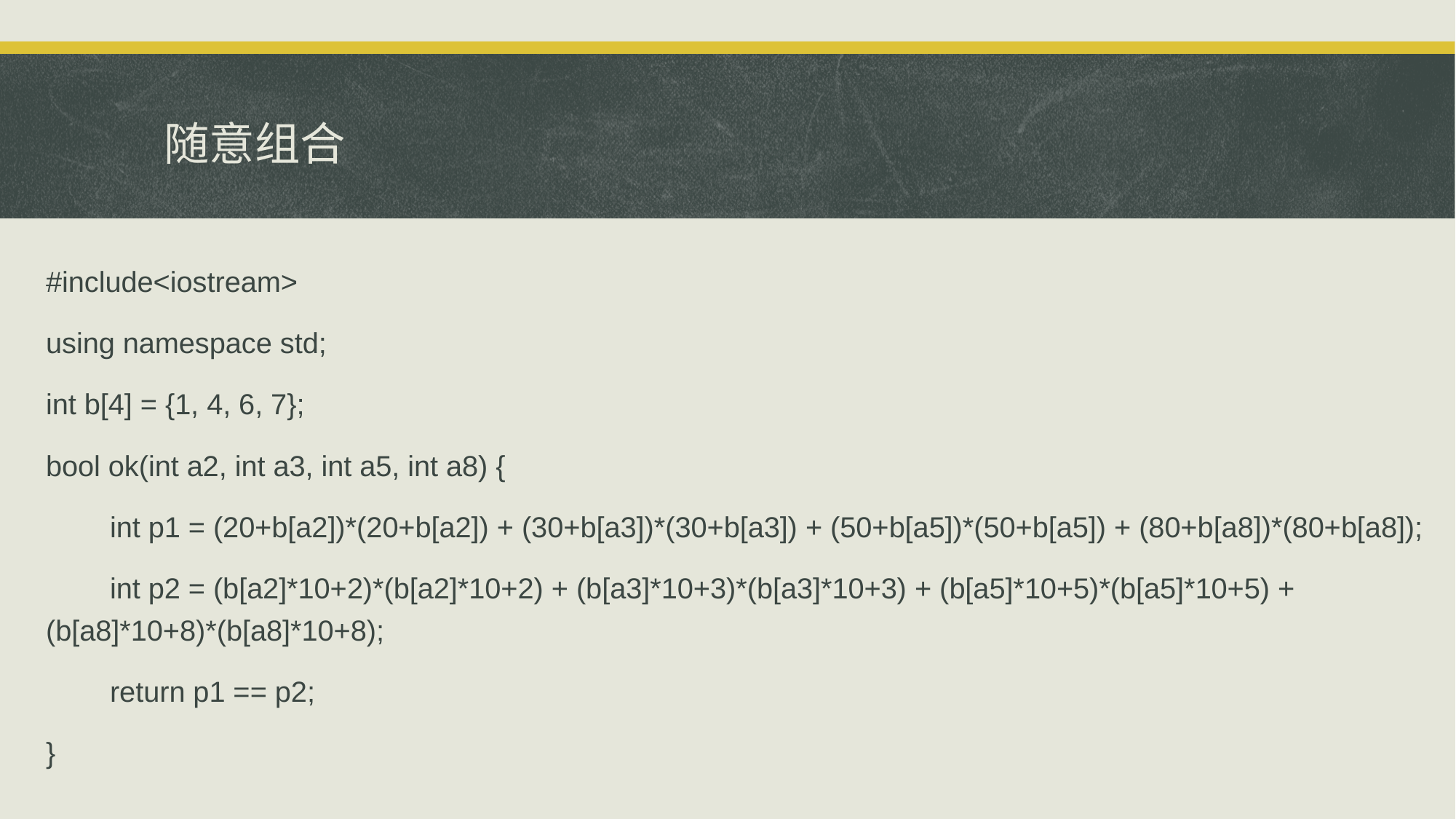

# 随意组合
#include<iostream>
using namespace std;
int b[4] = {1, 4, 6, 7};
bool ok(int a2, int a3, int a5, int a8) {
        int p1 = (20+b[a2])*(20+b[a2]) + (30+b[a3])*(30+b[a3]) + (50+b[a5])*(50+b[a5]) + (80+b[a8])*(80+b[a8]);
        int p2 = (b[a2]*10+2)*(b[a2]*10+2) + (b[a3]*10+3)*(b[a3]*10+3) + (b[a5]*10+5)*(b[a5]*10+5) + (b[a8]*10+8)*(b[a8]*10+8);
        return p1 == p2;
}